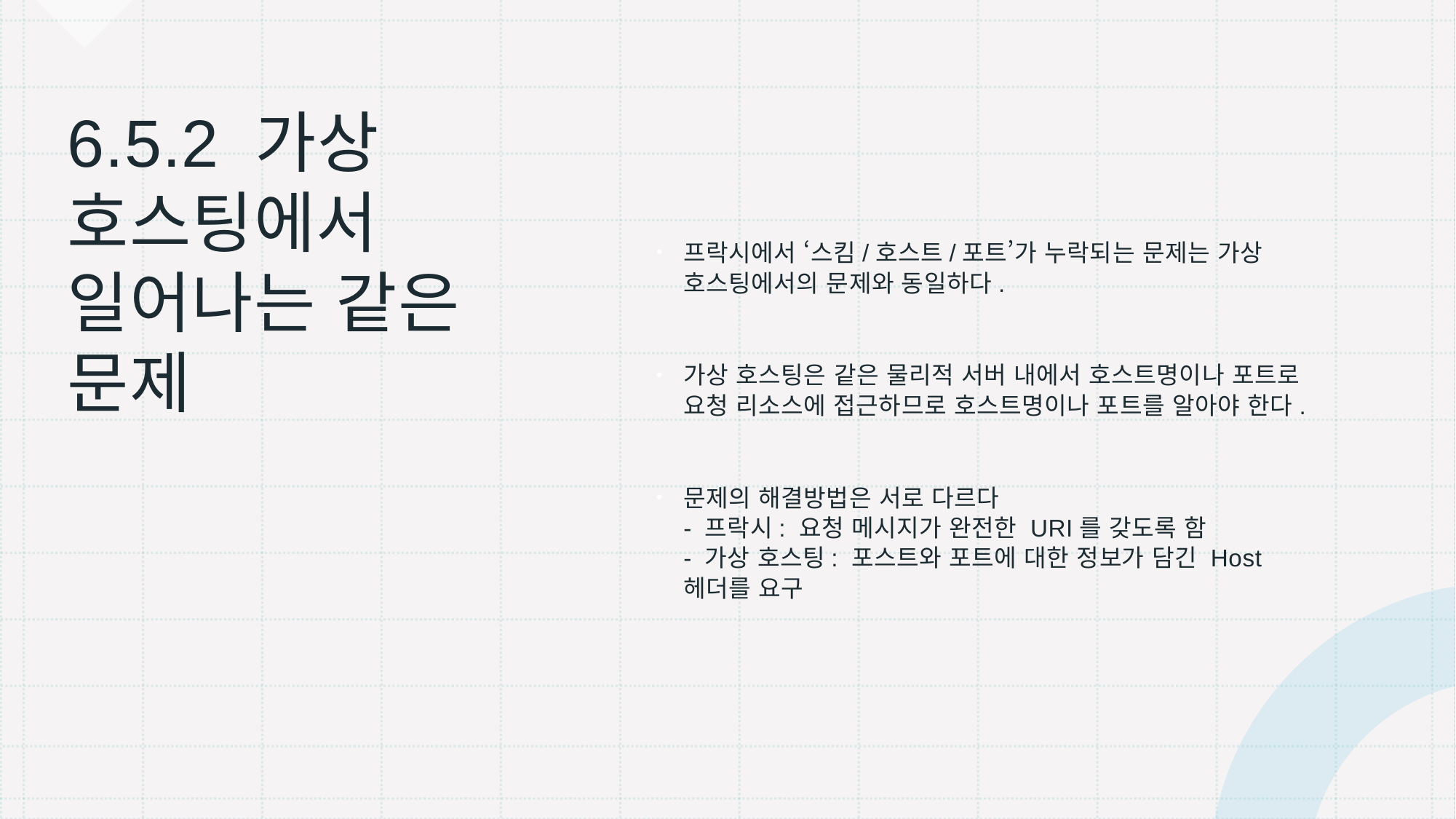

프락시에서 ‘스킴/호스트/포트’가 누락되는 문제는 가상 호스팅에서의 문제와 동일하다.

가상 호스팅은 같은 물리적 서버 내에서 호스트명이나 포트로 요청 리소스에 접근하므로 호스트명이나 포트를 알아야 한다.

문제의 해결방법은 서로 다르다
- 프락시: 요청 메시지가 완전한 URI를 갖도록 함
- 가상 호스팅: 포스트와 포트에 대한 정보가 담긴 Host 헤더를 요구
# 6.5.2 가상 호스팅에서 일어나는 같은 문제